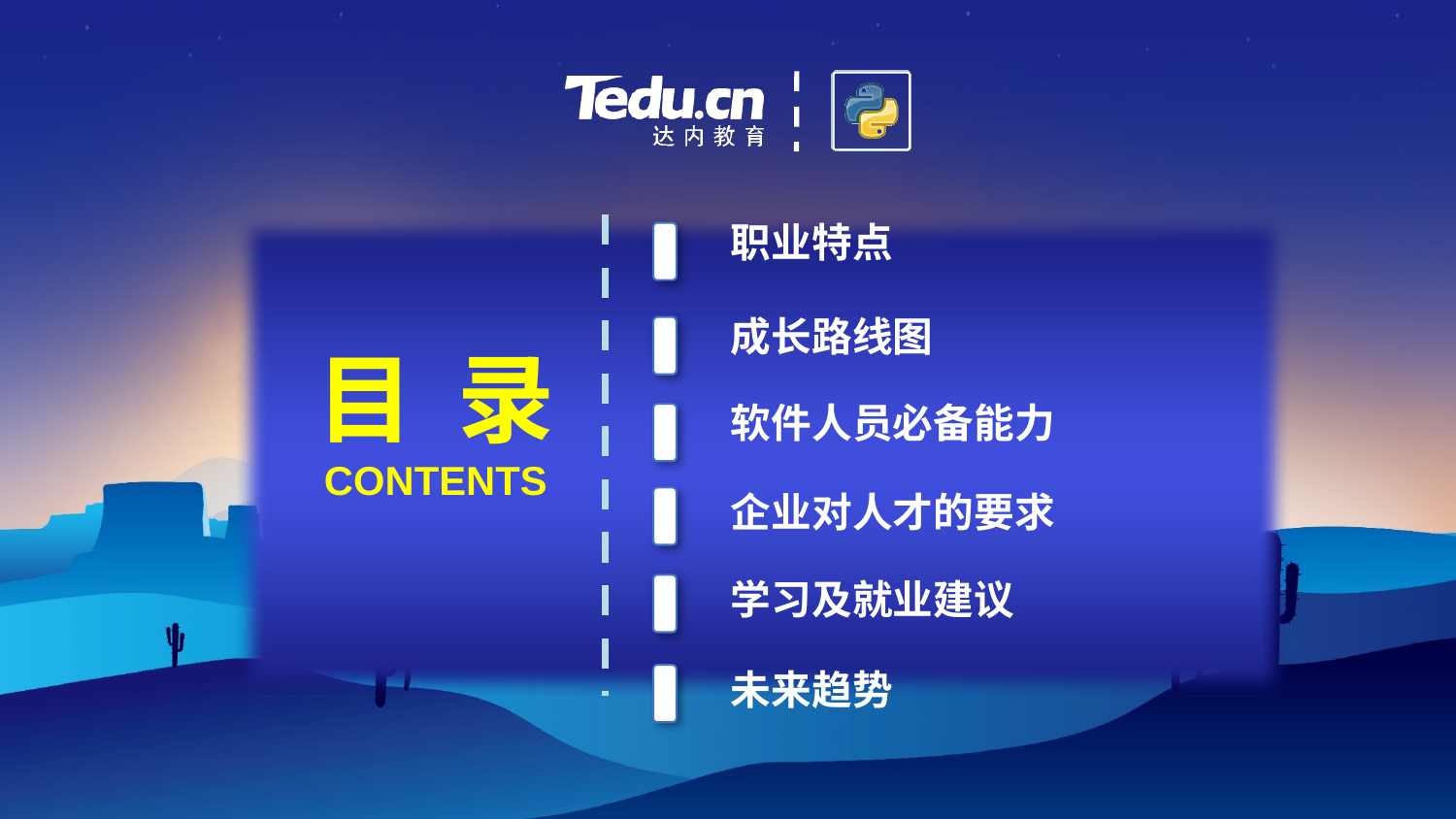

职业特点

成长路线图

软件人员必备能力

企业对人才的要求

学习及就业建议

未来趋势